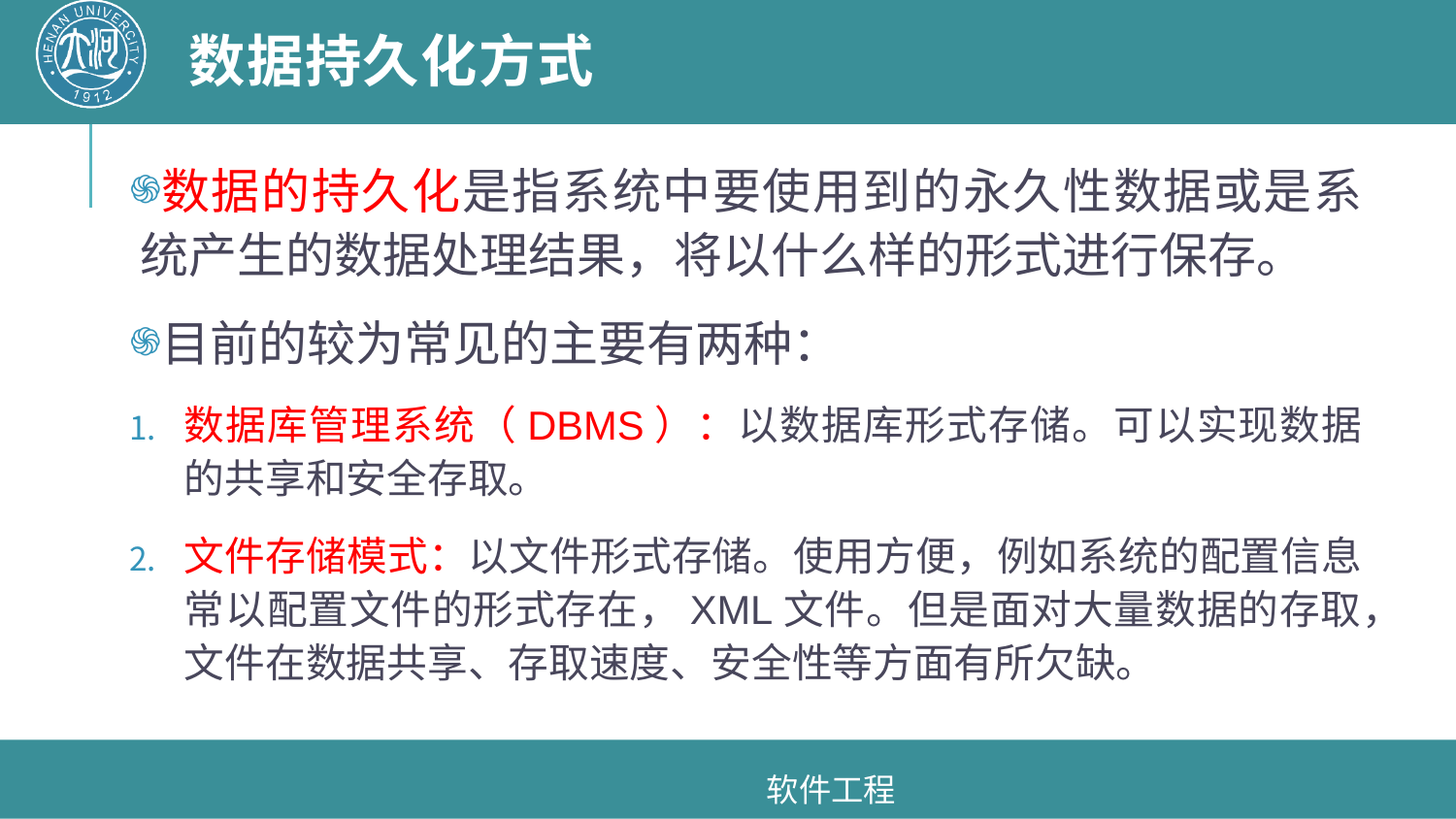

# 数据持久化方式
数据的持久化是指系统中要使用到的永久性数据或是系统产生的数据处理结果，将以什么样的形式进行保存。
目前的较为常见的主要有两种：
数据库管理系统（DBMS）：以数据库形式存储。可以实现数据的共享和安全存取。
文件存储模式：以文件形式存储。使用方便，例如系统的配置信息常以配置文件的形式存在，XML文件。但是面对大量数据的存取，文件在数据共享、存取速度、安全性等方面有所欠缺。

软件工程
20